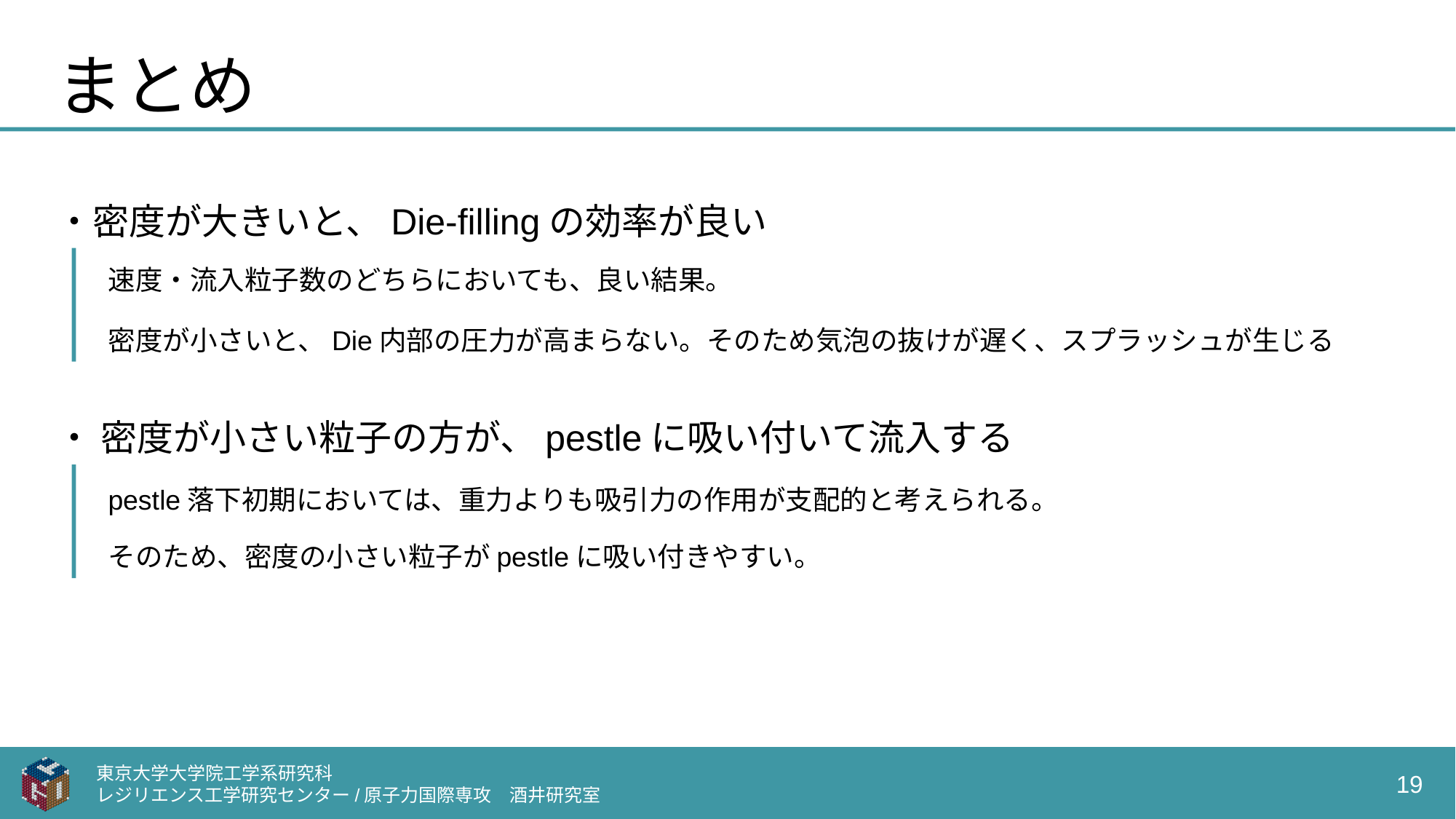

# まとめ
・密度が大きいと、Die-fillingの効率が良い

速度・流入粒子数のどちらにおいても、良い結果。
密度が小さいと、Die内部の圧力が高まらない。そのため気泡の抜けが遅く、スプラッシュが生じる
・ 密度が小さい粒子の方が、pestleに吸い付いて流入する

pestle落下初期においては、重力よりも吸引力の作用が支配的と考えられる。
そのため、密度の小さい粒子がpestleに吸い付きやすい。
東京大学大学院工学系研究科
レジリエンス工学研究センター/原子力国際専攻　酒井研究室
19